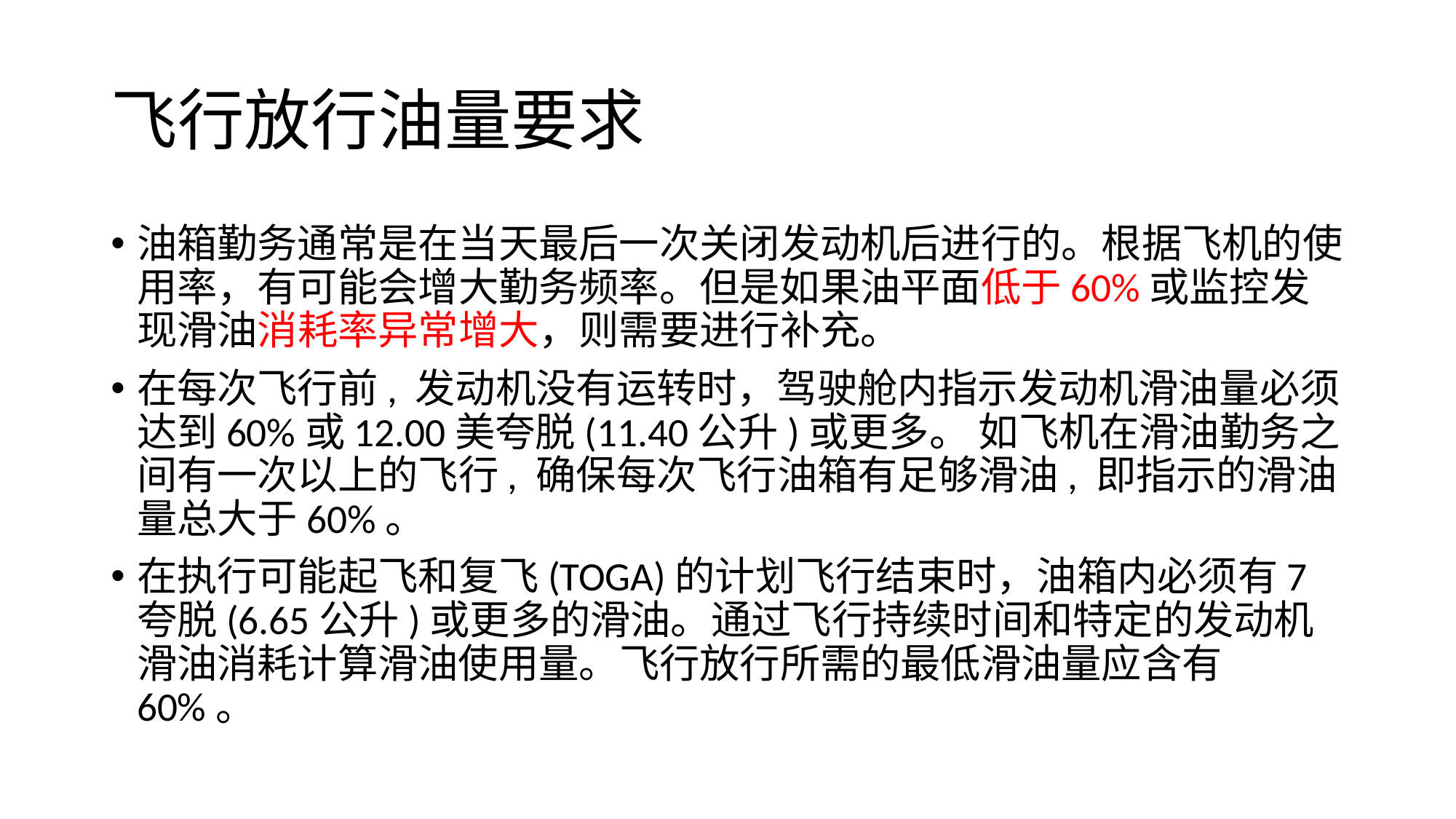

# 飞行放行油量要求
油箱勤务通常是在当天最后一次关闭发动机后进行的。根据飞机的使用率，有可能会增大勤务频率。但是如果油平面低于60%或监控发现滑油消耗率异常增大，则需要进行补充。
在每次飞行前, 发动机没有运转时，驾驶舱内指示发动机滑油量必须达到60%或12.00美夸脱(11.40公升)或更多。 如飞机在滑油勤务之间有一次以上的飞行, 确保每次飞行油箱有足够滑油, 即指示的滑油量总大于60%。
在执行可能起飞和复飞(TOGA)的计划飞行结束时，油箱内必须有7夸脱(6.65公升)或更多的滑油。通过飞行持续时间和特定的发动机滑油消耗计算滑油使用量。飞行放行所需的最低滑油量应含有60%。